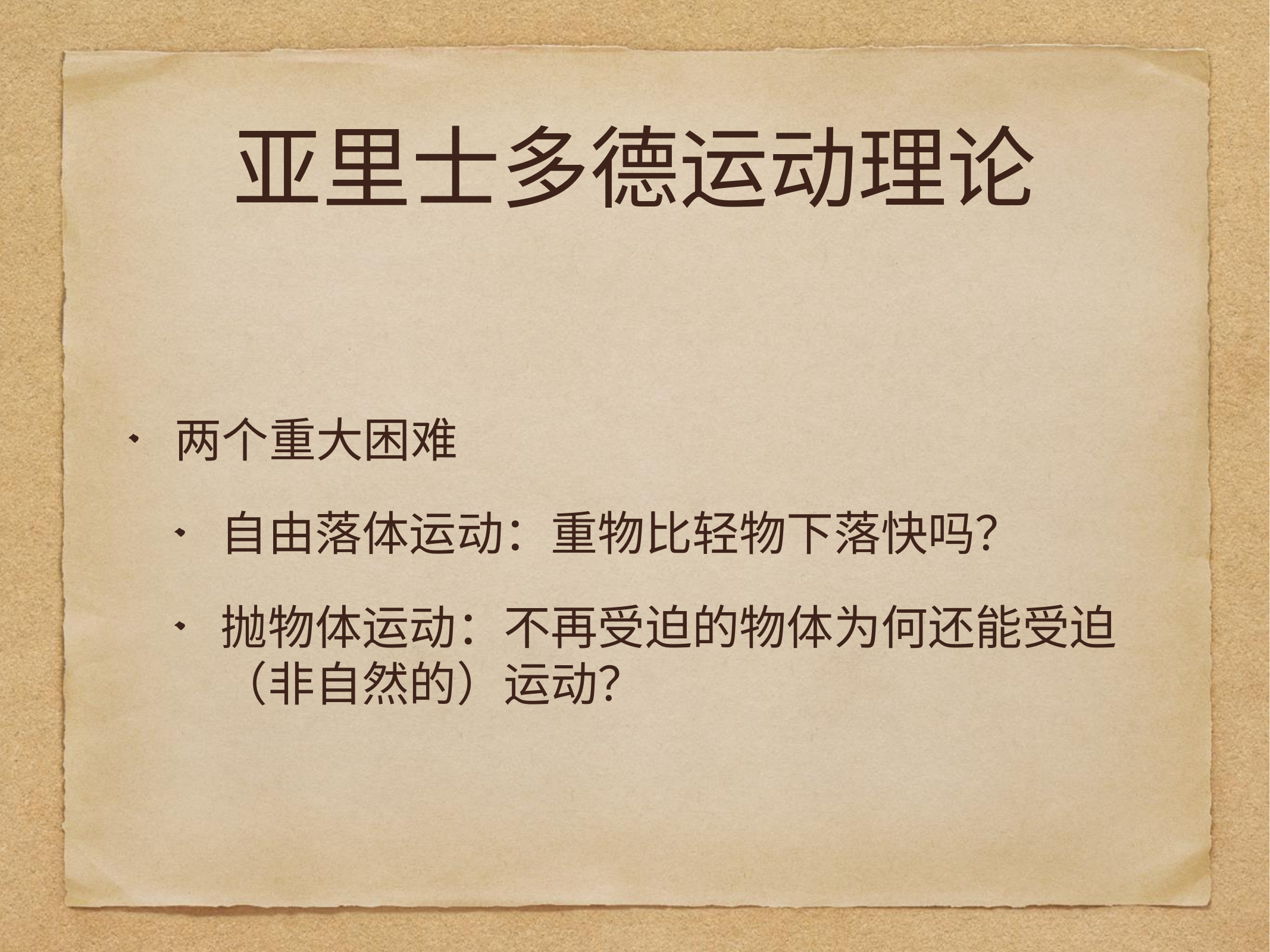

# 亚里士多德运动理论
两个重大困难
自由落体运动：重物比轻物下落快吗？
抛物体运动：不再受迫的物体为何还能受迫（非自然的）运动？